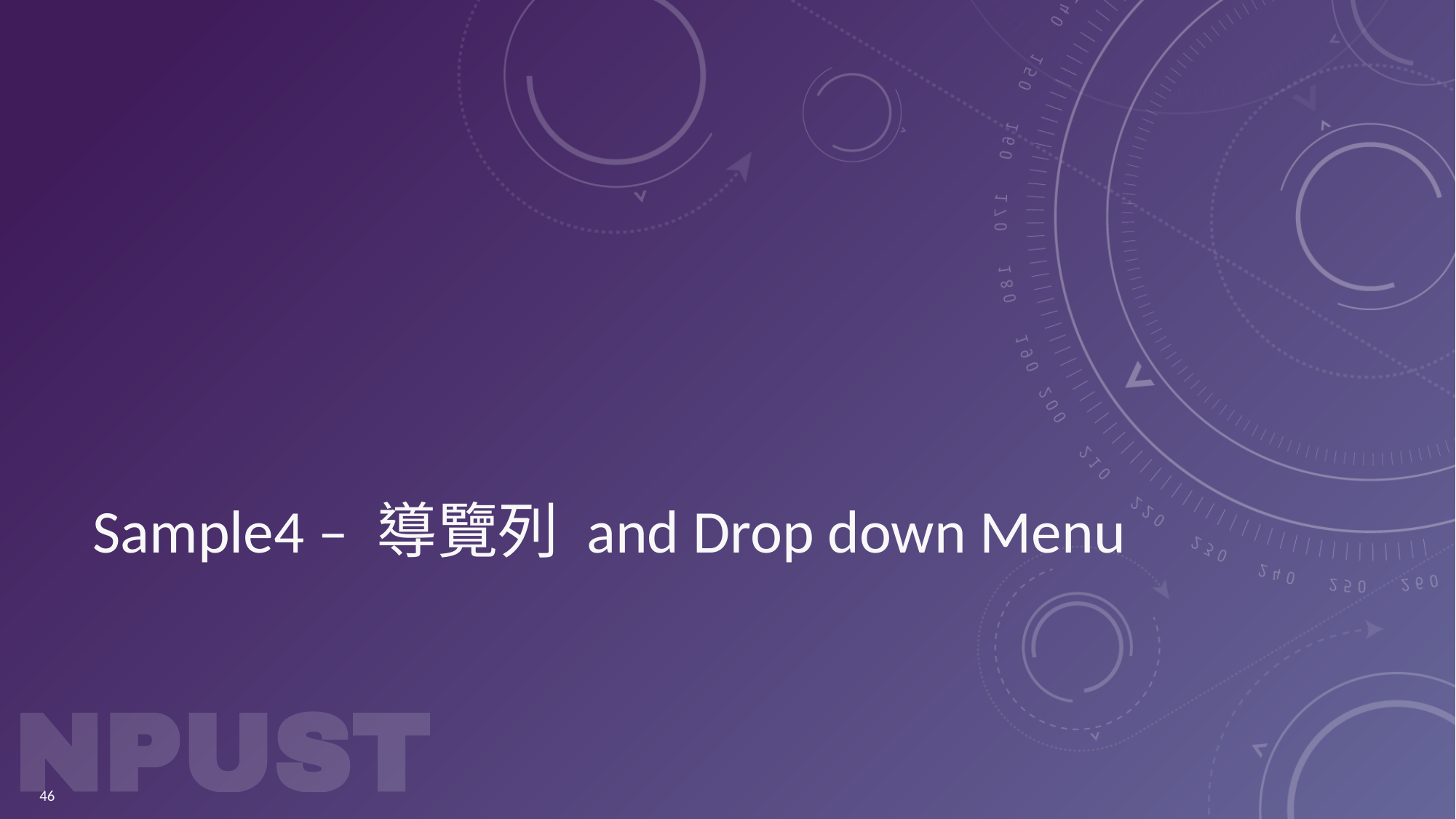

# Sample4 – 導覽列 and Drop down Menu

46